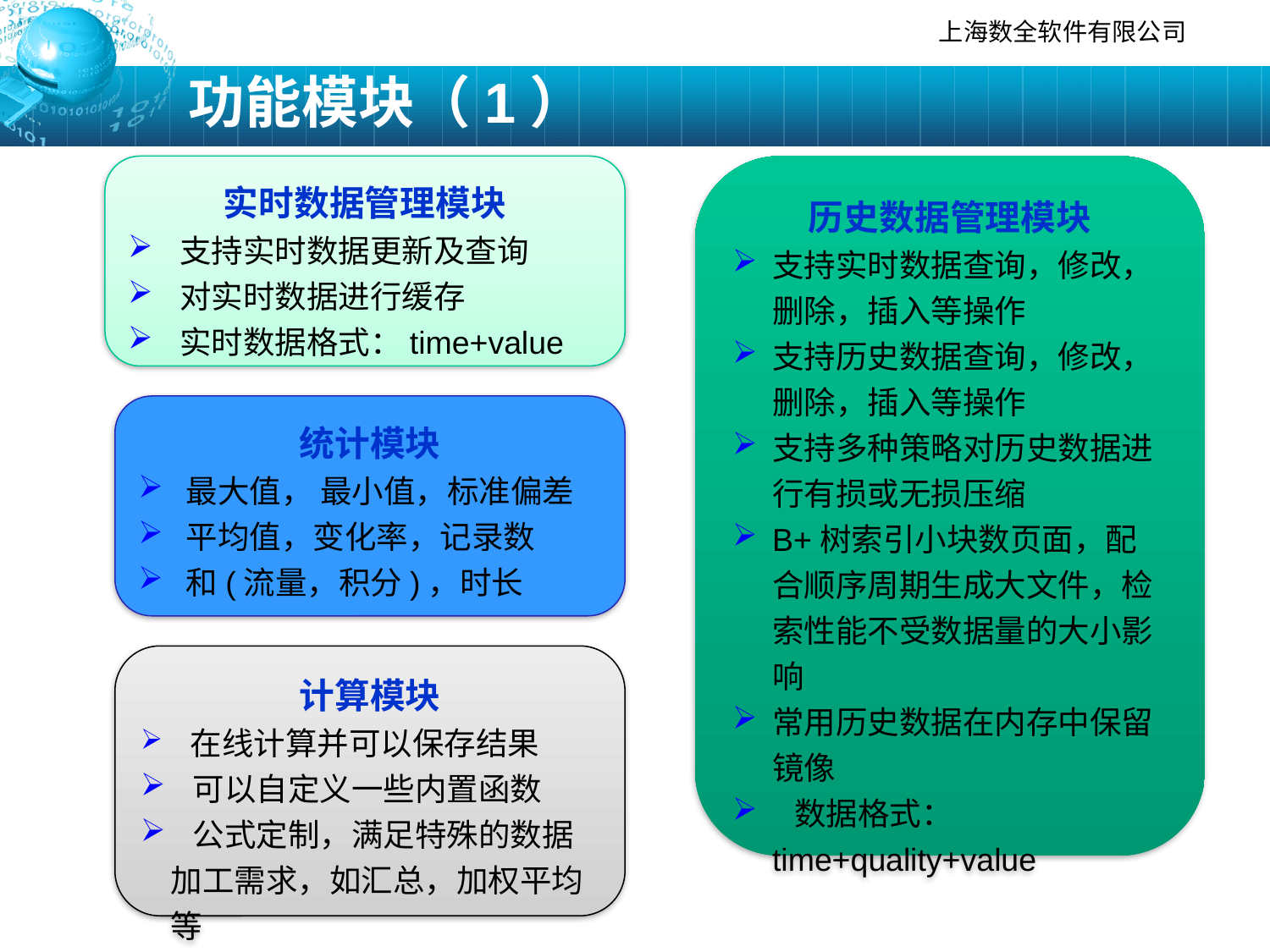

# 功能模块（1）
实时数据管理模块
  支持实时数据更新及查询
  对实时数据进行缓存
  实时数据格式：time+value
历史数据管理模块
支持实时数据查询，修改，删除，插入等操作
支持历史数据查询，修改，删除，插入等操作
支持多种策略对历史数据进行有损或无损压缩
B+树索引小块数页面，配合顺序周期生成大文件，检索性能不受数据量的大小影响
常用历史数据在内存中保留镜像
  数据格式：time+quality+value
统计模块
最大值， 最小值，标准偏差
平均值，变化率，记录数
和(流量，积分)，时长
计算模块
  在线计算并可以保存结果
  可以自定义一些内置函数
  公式定制，满足特殊的数据加工需求，如汇总，加权平均等